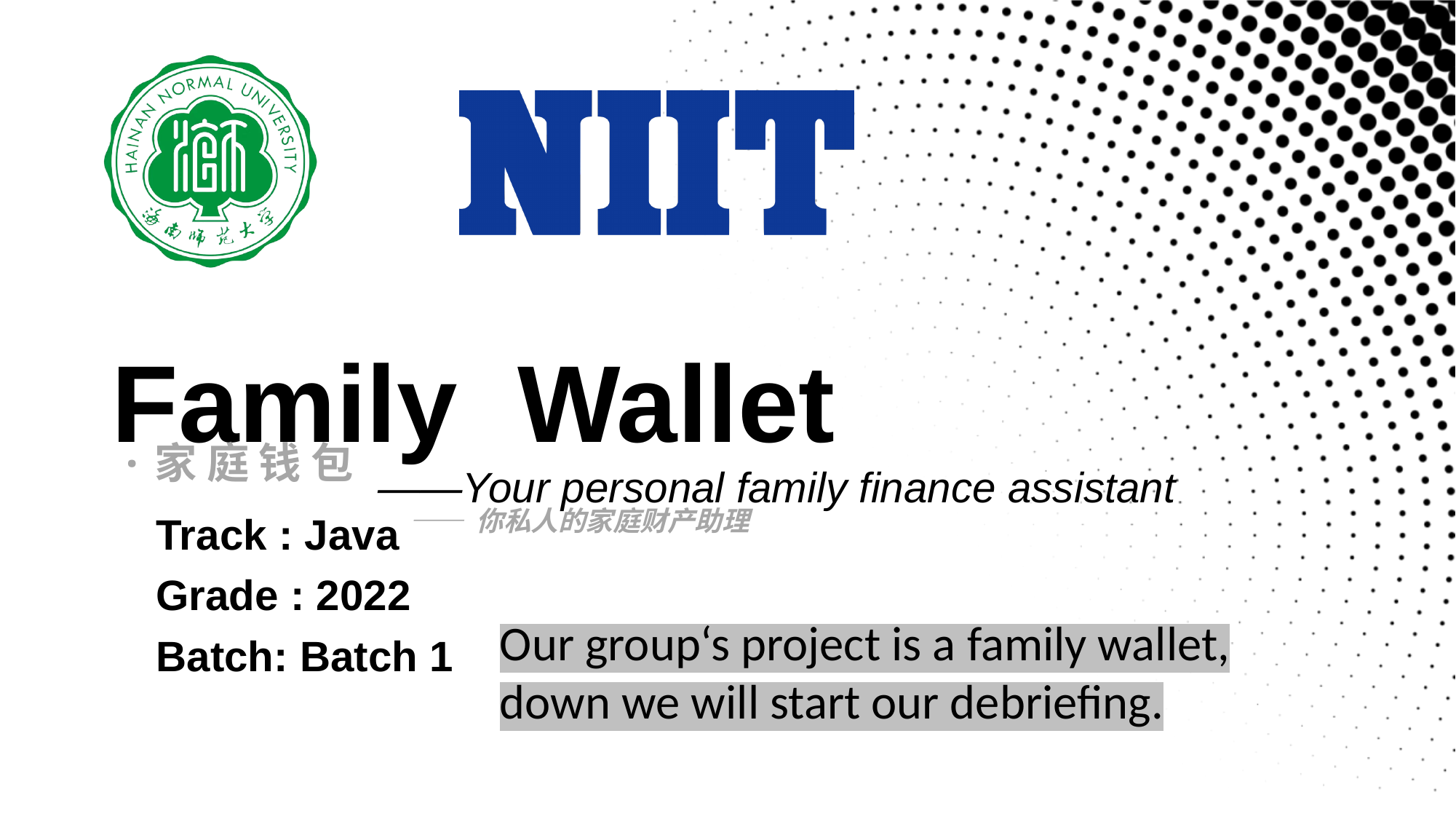

# Family  Wallet
·家 庭 钱 包
——Your personal family finance assistant
—— 你私人的家庭财产助理
Track : Java
Grade : 2022
Batch: Batch 1
Our group‘s project is a family wallet, down we will start our debriefing.